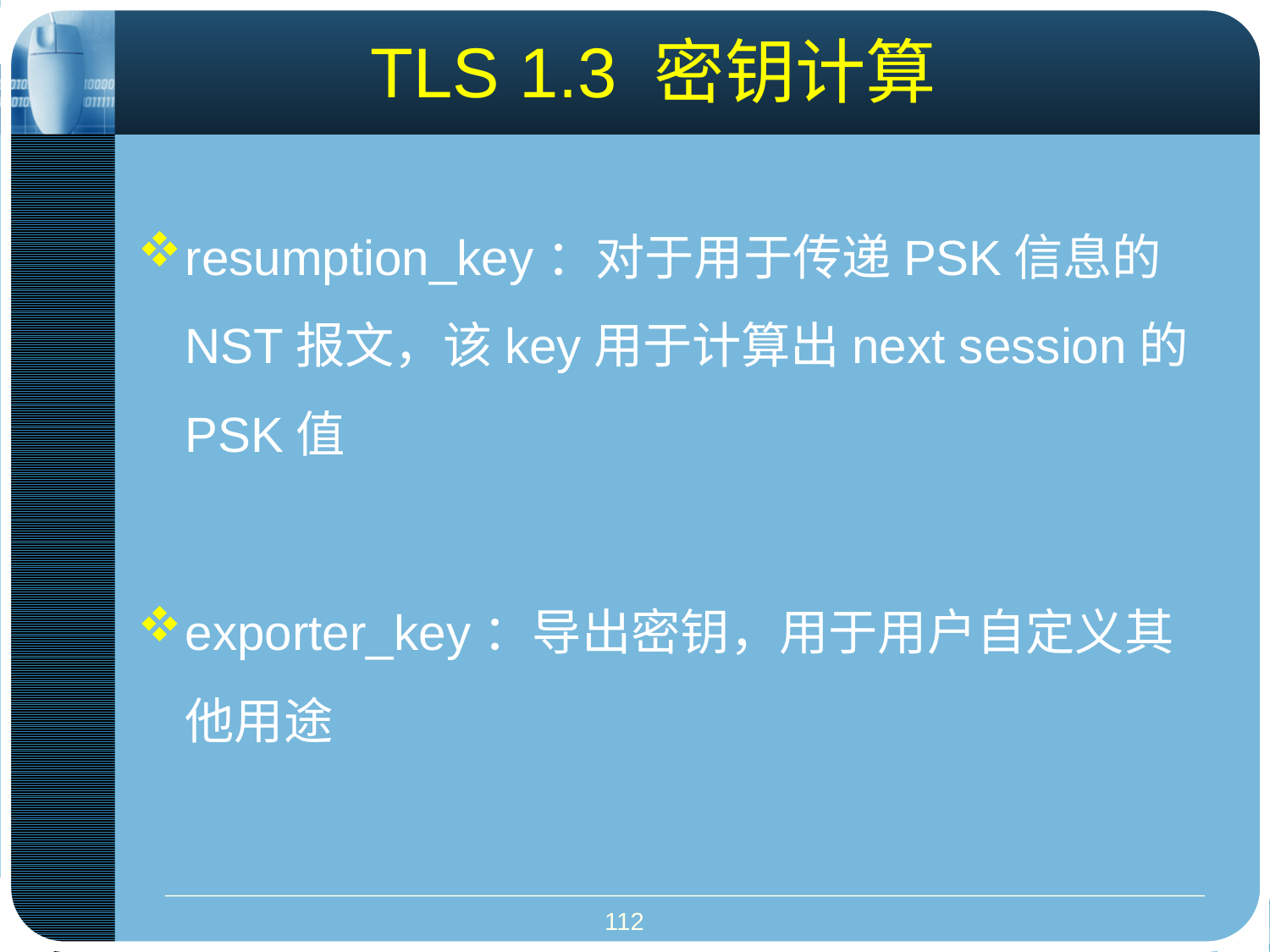

TLS 1.3 密钥计算

resumption_key：对于用于传递PSK信息的NST报文，该key用于计算出next session的PSK值

exporter_key：导出密钥，用于用户自定义其他用途

112